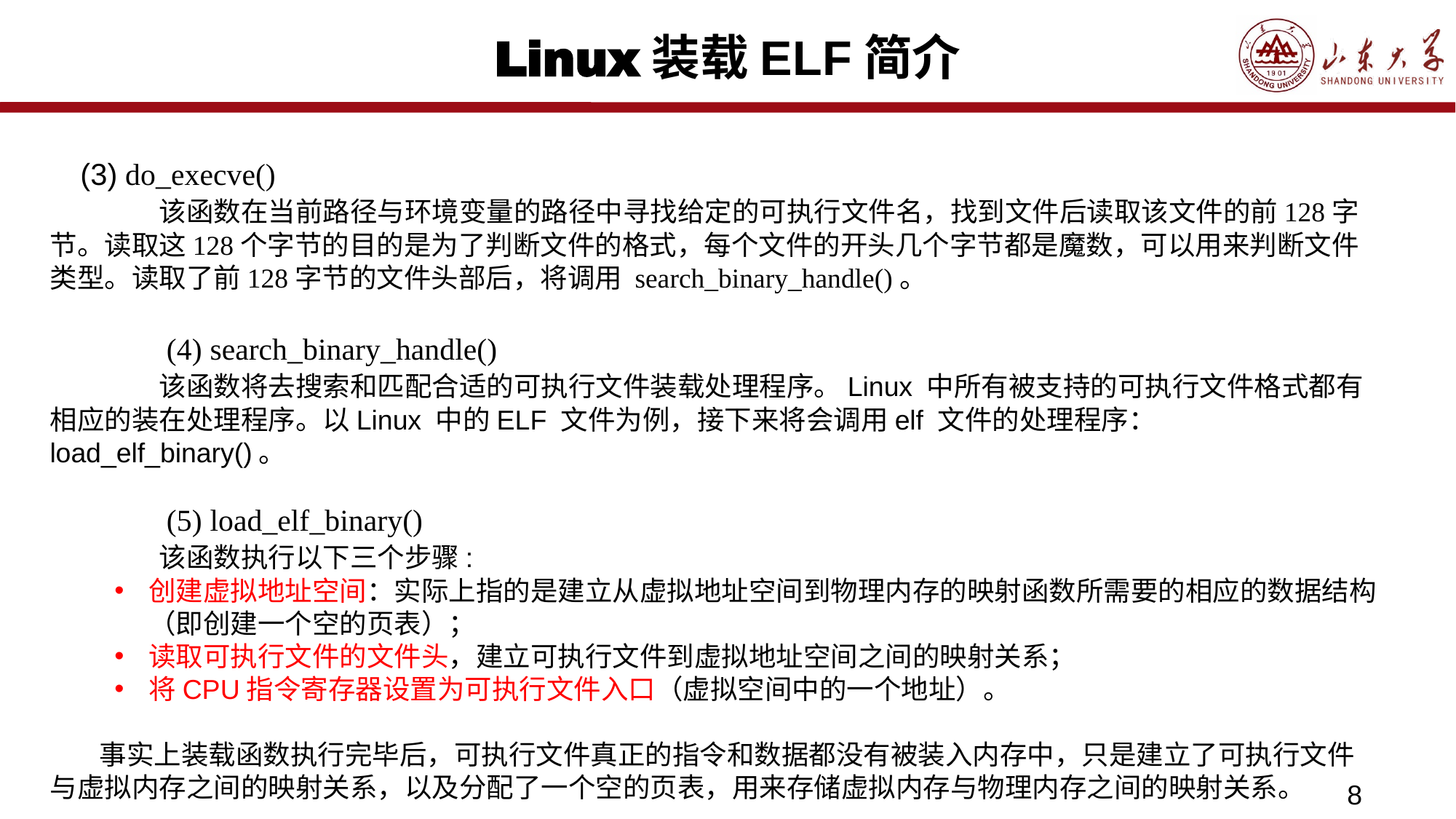

# Linux装载ELF简介
    (3) do_execve()
	该函数在当前路径与环境变量的路径中寻找给定的可执行文件名，找到文件后读取该文件的前128字节。读取这128个字节的目的是为了判断文件的格式，每个文件的开头几个字节都是魔数，可以用来判断文件类型。读取了前128字节的文件头部后，将调用 search_binary_handle()。

	 (4) search_binary_handle()
	该函数将去搜索和匹配合适的可执行文件装载处理程序。Linux 中所有被支持的可执行文件格式都有相应的装在处理程序。以Linux 中的ELF 文件为例，接下来将会调用elf 文件的处理程序：load_elf_binary()。

	 (5) load_elf_binary()
	该函数执行以下三个步骤:
创建虚拟地址空间：实际上指的是建立从虚拟地址空间到物理内存的映射函数所需要的相应的数据结构（即创建一个空的页表）；
读取可执行文件的文件头，建立可执行文件到虚拟地址空间之间的映射关系；
将CPU指令寄存器设置为可执行文件入口（虚拟空间中的一个地址）。

       事实上装载函数执行完毕后，可执行文件真正的指令和数据都没有被装入内存中，只是建立了可执行文件与虚拟内存之间的映射关系，以及分配了一个空的页表，用来存储虚拟内存与物理内存之间的映射关系。

8